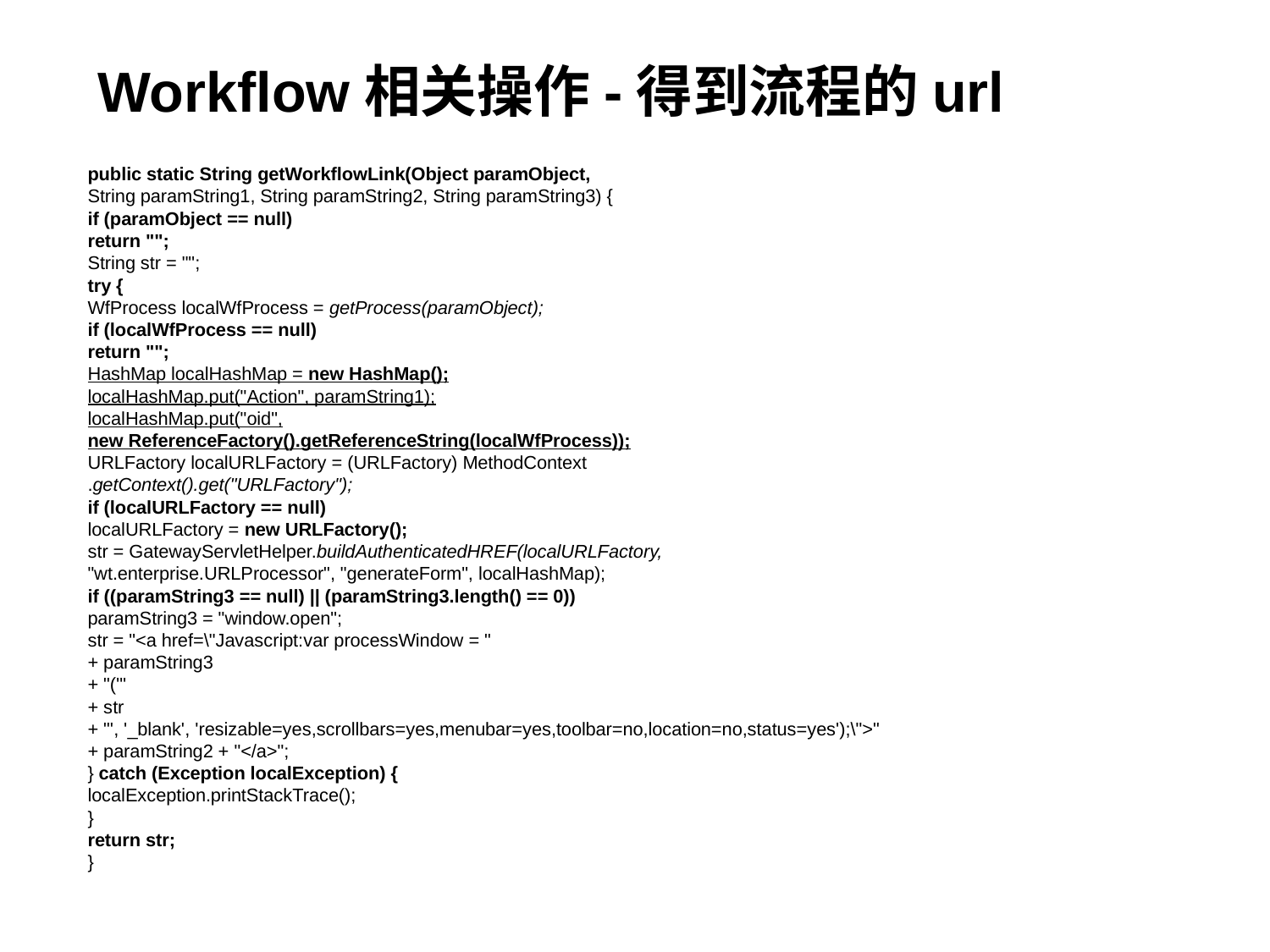

# Workflow相关操作-得到流程的url
public static String getWorkflowLink(Object paramObject,
String paramString1, String paramString2, String paramString3) {
if (paramObject == null)
return "";
String str = "";
try {
WfProcess localWfProcess = getProcess(paramObject);
if (localWfProcess == null)
return "";
HashMap localHashMap = new HashMap();
localHashMap.put("Action", paramString1);
localHashMap.put("oid",
new ReferenceFactory().getReferenceString(localWfProcess));
URLFactory localURLFactory = (URLFactory) MethodContext
.getContext().get("URLFactory");
if (localURLFactory == null)
localURLFactory = new URLFactory();
str = GatewayServletHelper.buildAuthenticatedHREF(localURLFactory,
"wt.enterprise.URLProcessor", "generateForm", localHashMap);
if ((paramString3 == null) || (paramString3.length() == 0))
paramString3 = "window.open";
str = "<a href=\"Javascript:var processWindow = "
+ paramString3
+ "('"
+ str
+ "', '_blank', 'resizable=yes,scrollbars=yes,menubar=yes,toolbar=no,location=no,status=yes');\">"
+ paramString2 + "</a>";
} catch (Exception localException) {
localException.printStackTrace();
}
return str;
}